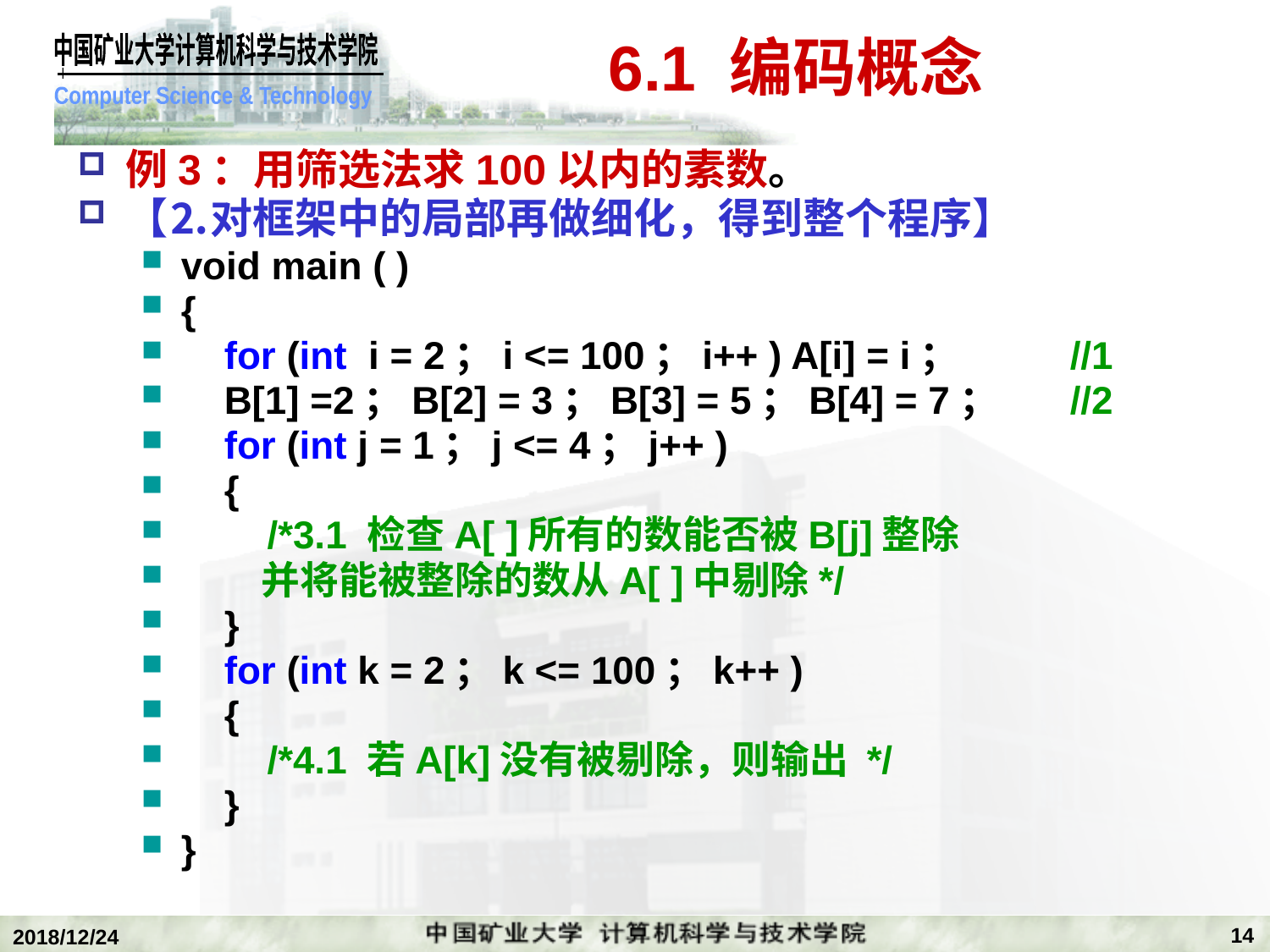

# 6.1 编码概念
例3：用筛选法求100以内的素数。
【⒉对框架中的局部再做细化，得到整个程序】
void main ( )
{
    for (int  i = 2；i <= 100；i++ ) A[i] = i；	//1
    B[1] =2；B[2] = 3；B[3] = 5；B[4] = 7；	//2
    for (int j = 1；j <= 4；j++ )
    {
        /*3.1 检查A[ ]所有的数能否被B[j]整除
        并将能被整除的数从A[ ]中剔除*/
    }
    for (int k = 2；k <= 100；k++ )
    {
        /*4.1 若A[k]没有被剔除，则输出 */
    }
}
14
2018/12/24